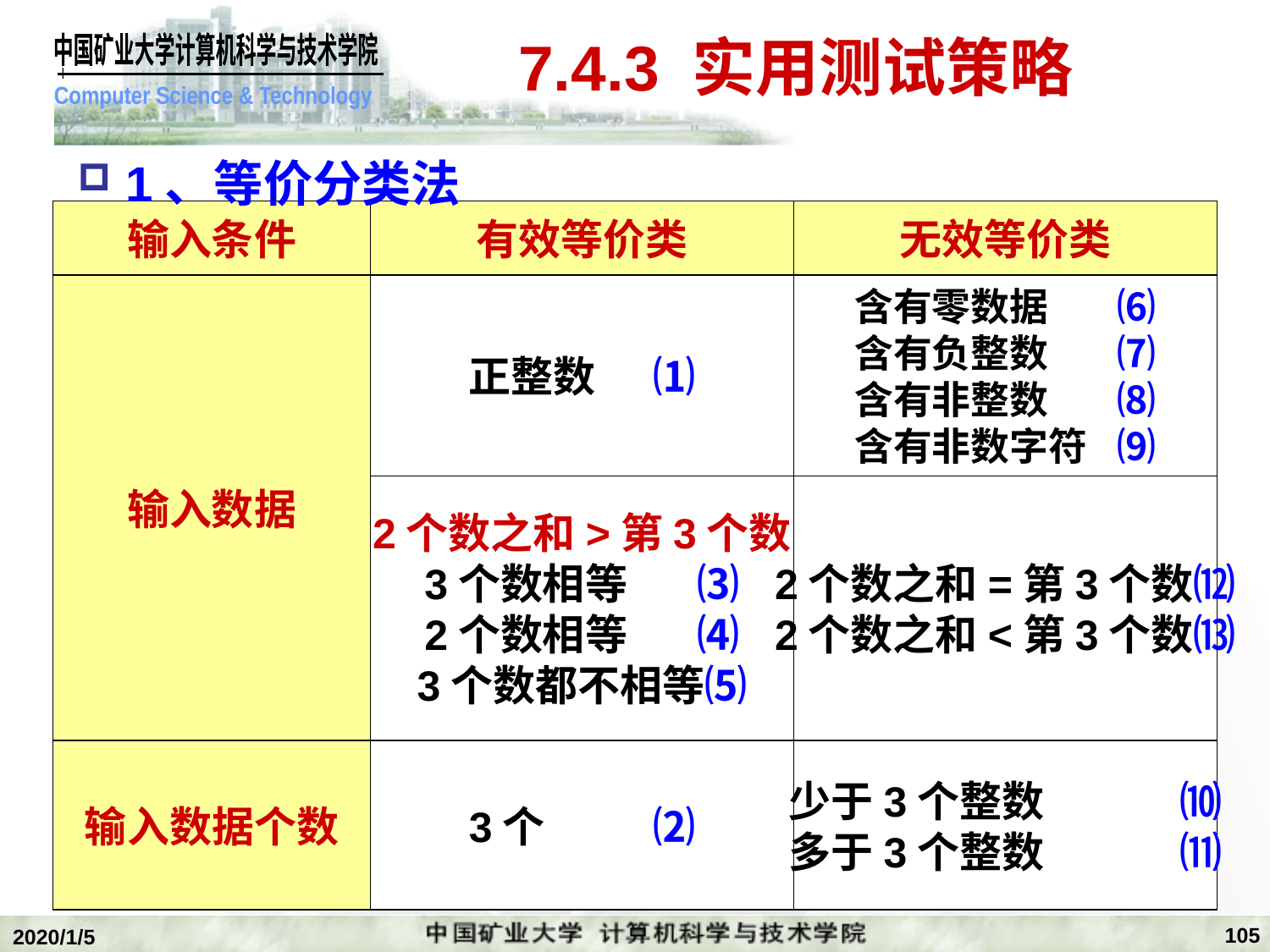

# 7.4.3 实用测试策略
1、等价分类法
输入条件
有效等价类
无效等价类
输入数据
正整数      ⑴
含有零数据	 ⑹
含有负整数	 ⑺
含有非整数	 ⑻
含有非数字符	 ⑼
2个数之和>第3个数
3个数相等	  ⑶
2个数相等	  ⑷
3个数都不相等⑸
2个数之和=第3个数⑿
2个数之和<第3个数⒀
输入数据个数
3个	      ⑵
少于3个整数	 ⑽
多于3个整数	 ⑾
105
2020/1/5